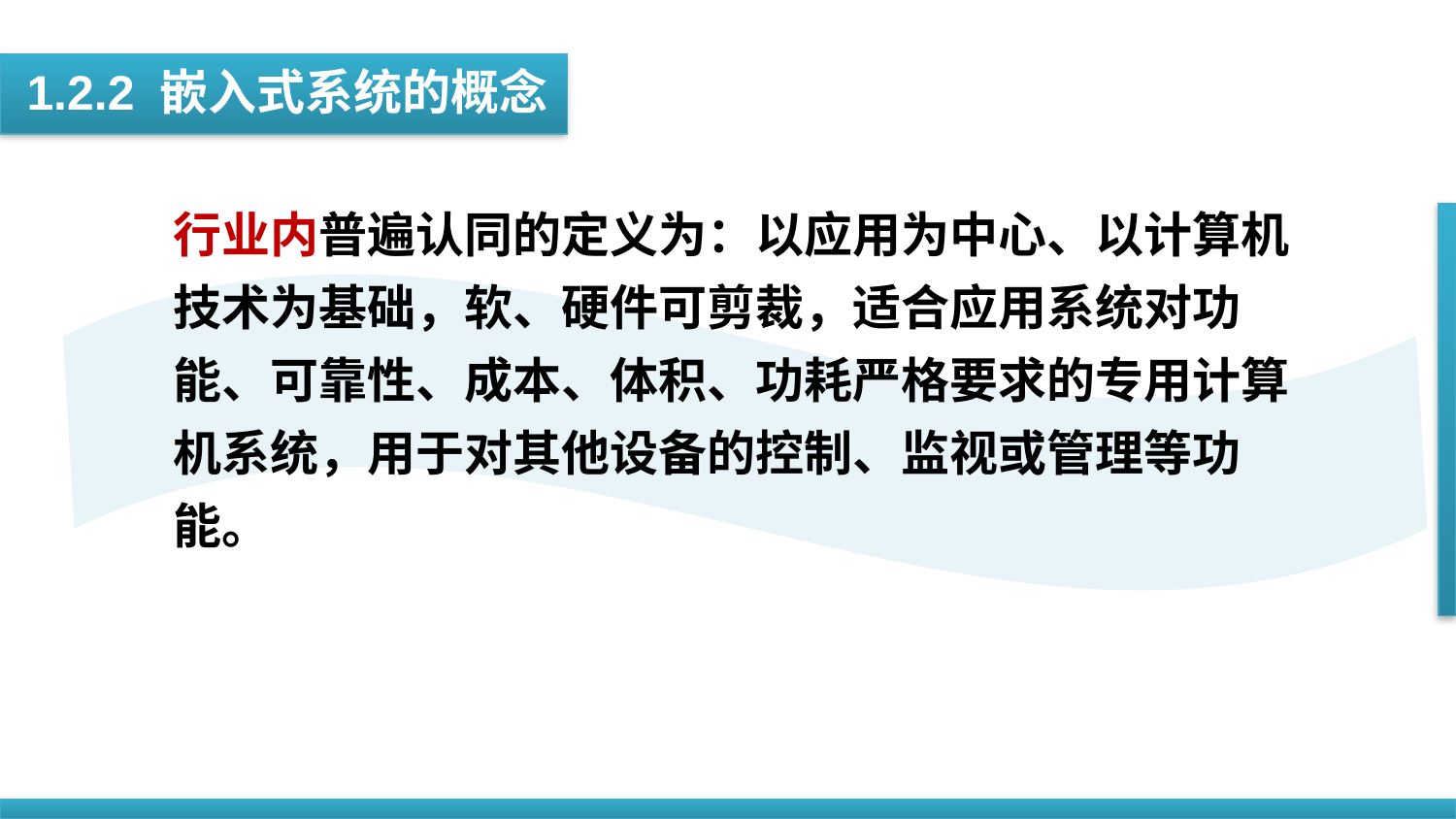

1.2.2 嵌入式系统的概念
行业内普遍认同的定义为：以应用为中心、以计算机技术为基础，软、硬件可剪裁，适合应用系统对功能、可靠性、成本、体积、功耗严格要求的专用计算机系统，用于对其他设备的控制、监视或管理等功能。